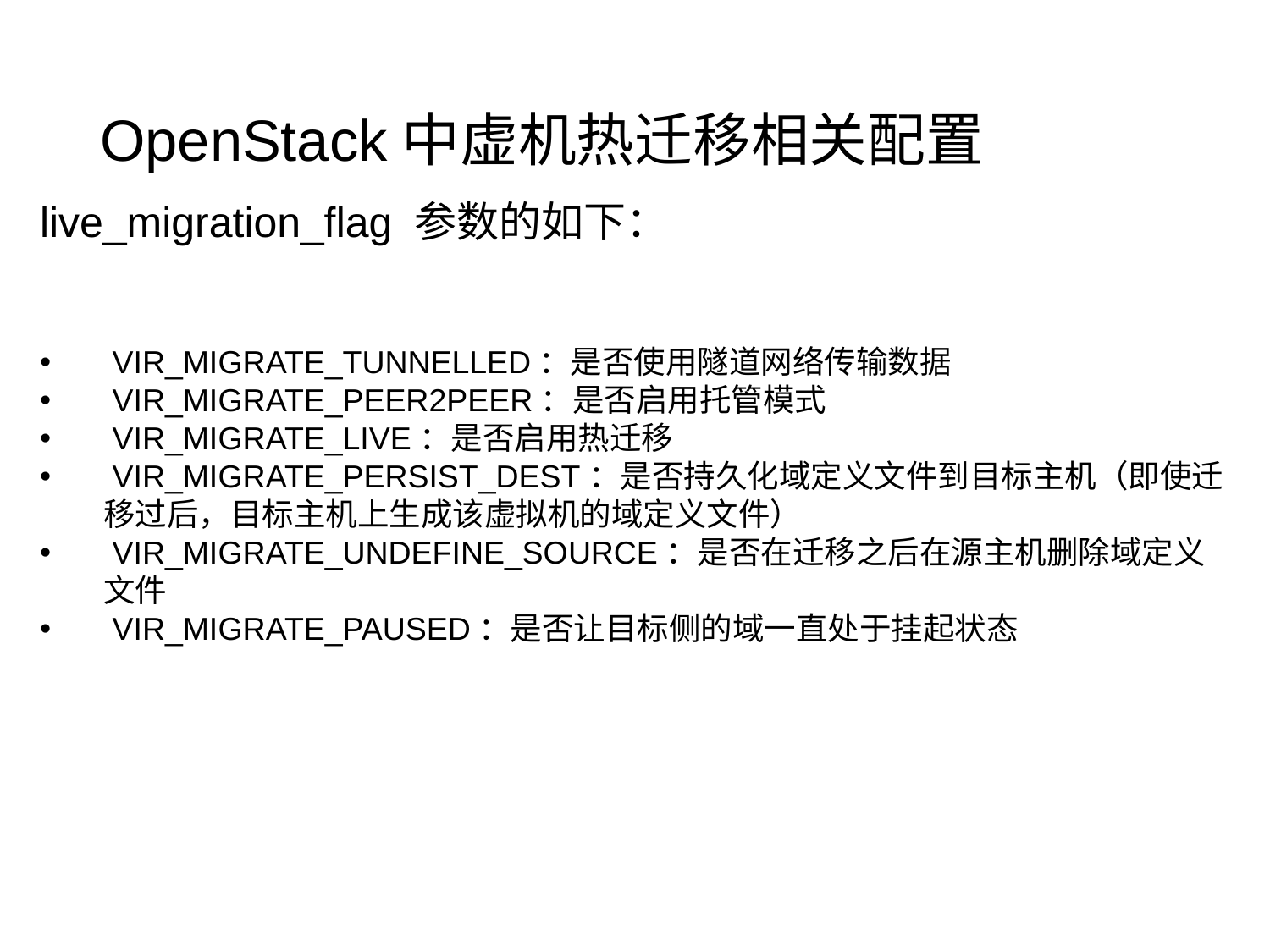

# OpenStack中虚机热迁移相关配置
live_migration_flag 参数的如下：
 VIR_MIGRATE_TUNNELLED：是否使用隧道网络传输数据
 VIR_MIGRATE_PEER2PEER：是否启用托管模式
 VIR_MIGRATE_LIVE：是否启用热迁移
 VIR_MIGRATE_PERSIST_DEST：是否持久化域定义文件到目标主机（即使迁移过后，目标主机上生成该虚拟机的域定义文件）
 VIR_MIGRATE_UNDEFINE_SOURCE：是否在迁移之后在源主机删除域定义文件
 VIR_MIGRATE_PAUSED：是否让目标侧的域一直处于挂起状态